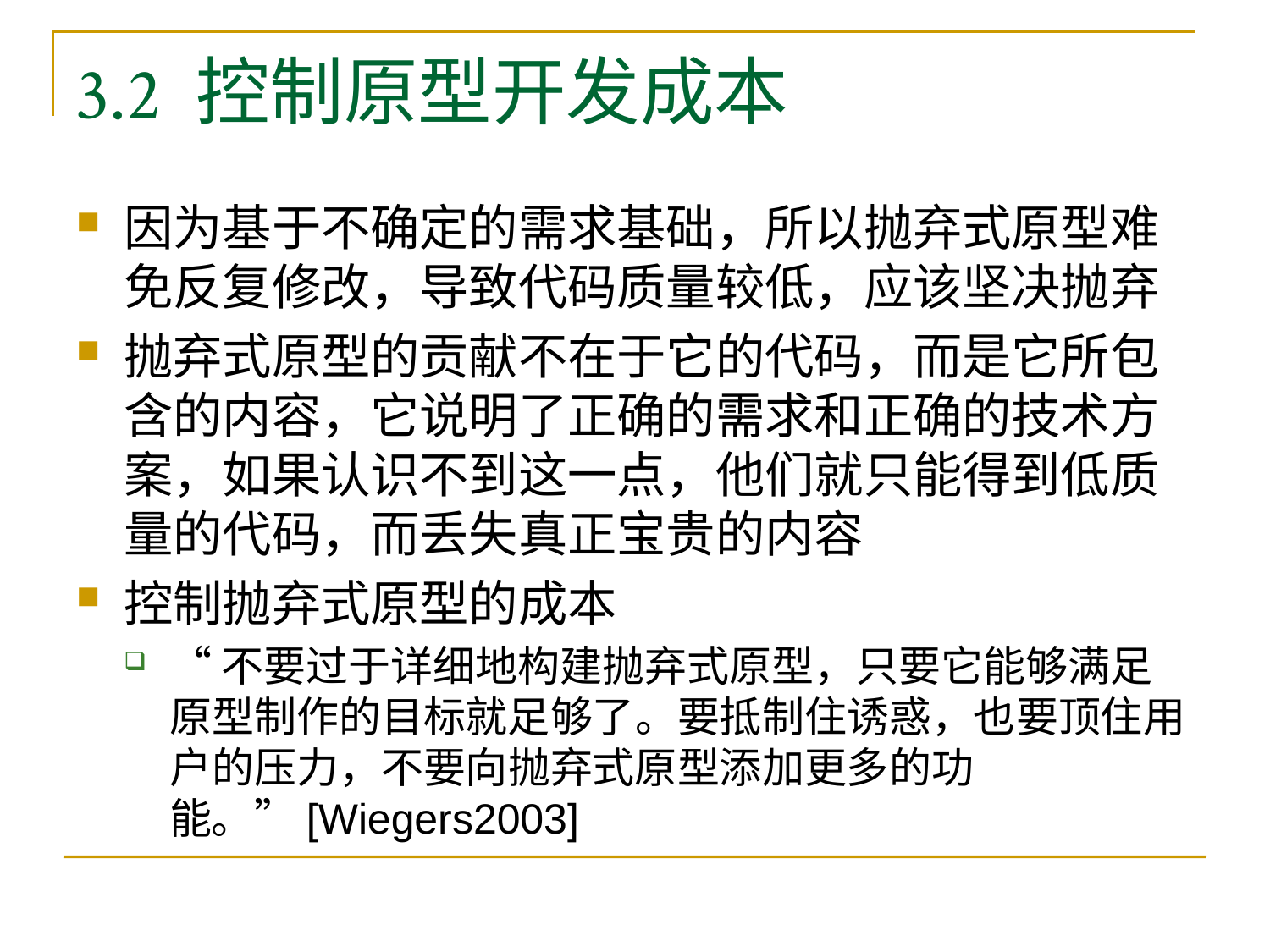

# 3.2 控制原型开发成本
因为基于不确定的需求基础，所以抛弃式原型难免反复修改，导致代码质量较低，应该坚决抛弃
抛弃式原型的贡献不在于它的代码，而是它所包含的内容，它说明了正确的需求和正确的技术方案，如果认识不到这一点，他们就只能得到低质量的代码，而丢失真正宝贵的内容
控制抛弃式原型的成本
“不要过于详细地构建抛弃式原型，只要它能够满足原型制作的目标就足够了。要抵制住诱惑，也要顶住用户的压力，不要向抛弃式原型添加更多的功能。”[Wiegers2003]